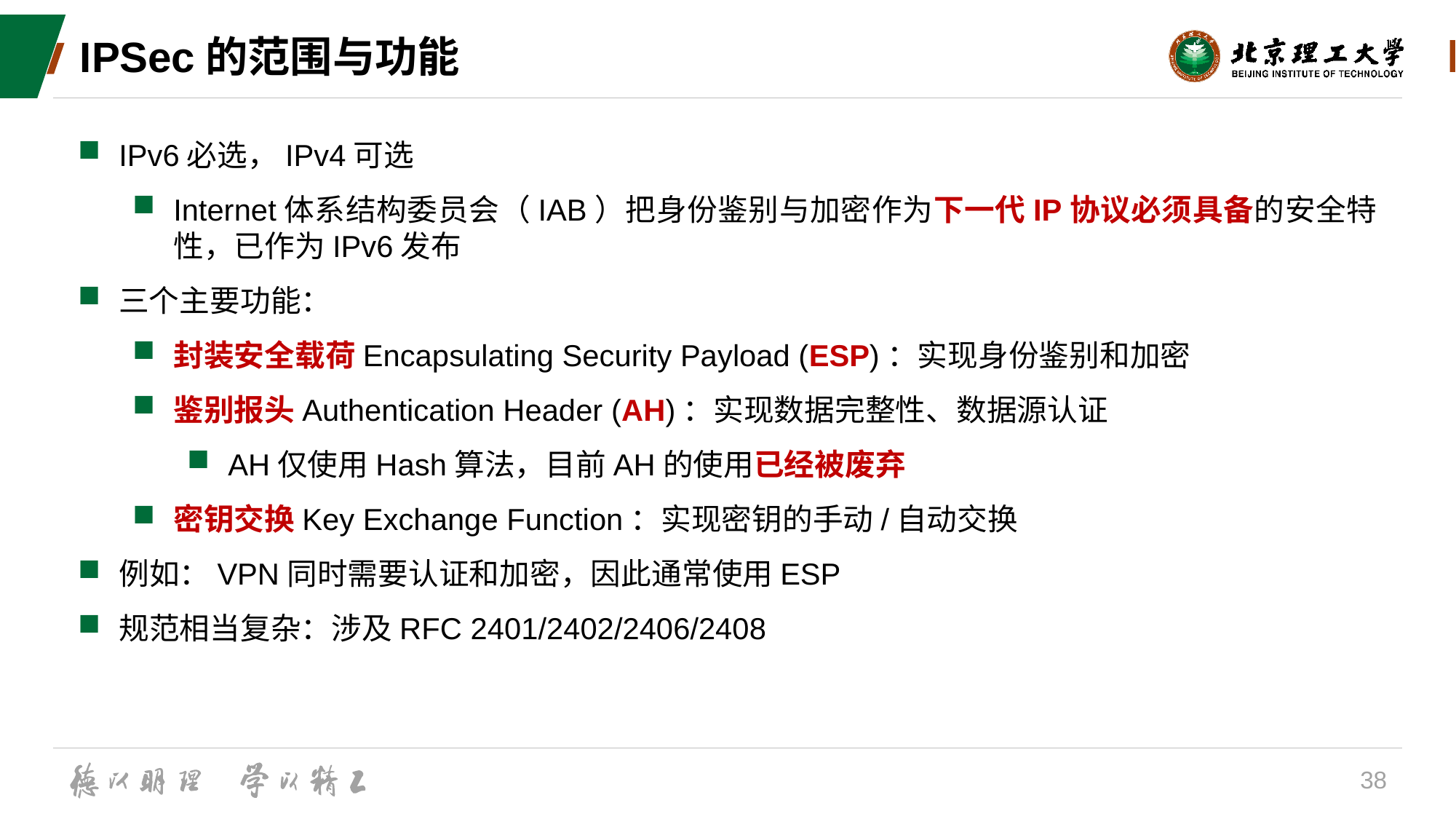

# IPSec的范围与功能
IPv6必选，IPv4可选
Internet体系结构委员会（IAB）把身份鉴别与加密作为下一代IP协议必须具备的安全特性，已作为IPv6发布
三个主要功能：
封装安全载荷Encapsulating Security Payload (ESP)：实现身份鉴别和加密
鉴别报头Authentication Header (AH)：实现数据完整性、数据源认证
AH仅使用Hash算法，目前AH的使用已经被废弃
密钥交换Key Exchange Function：实现密钥的手动/自动交换
例如：VPN同时需要认证和加密，因此通常使用ESP
规范相当复杂：涉及RFC 2401/2402/2406/2408